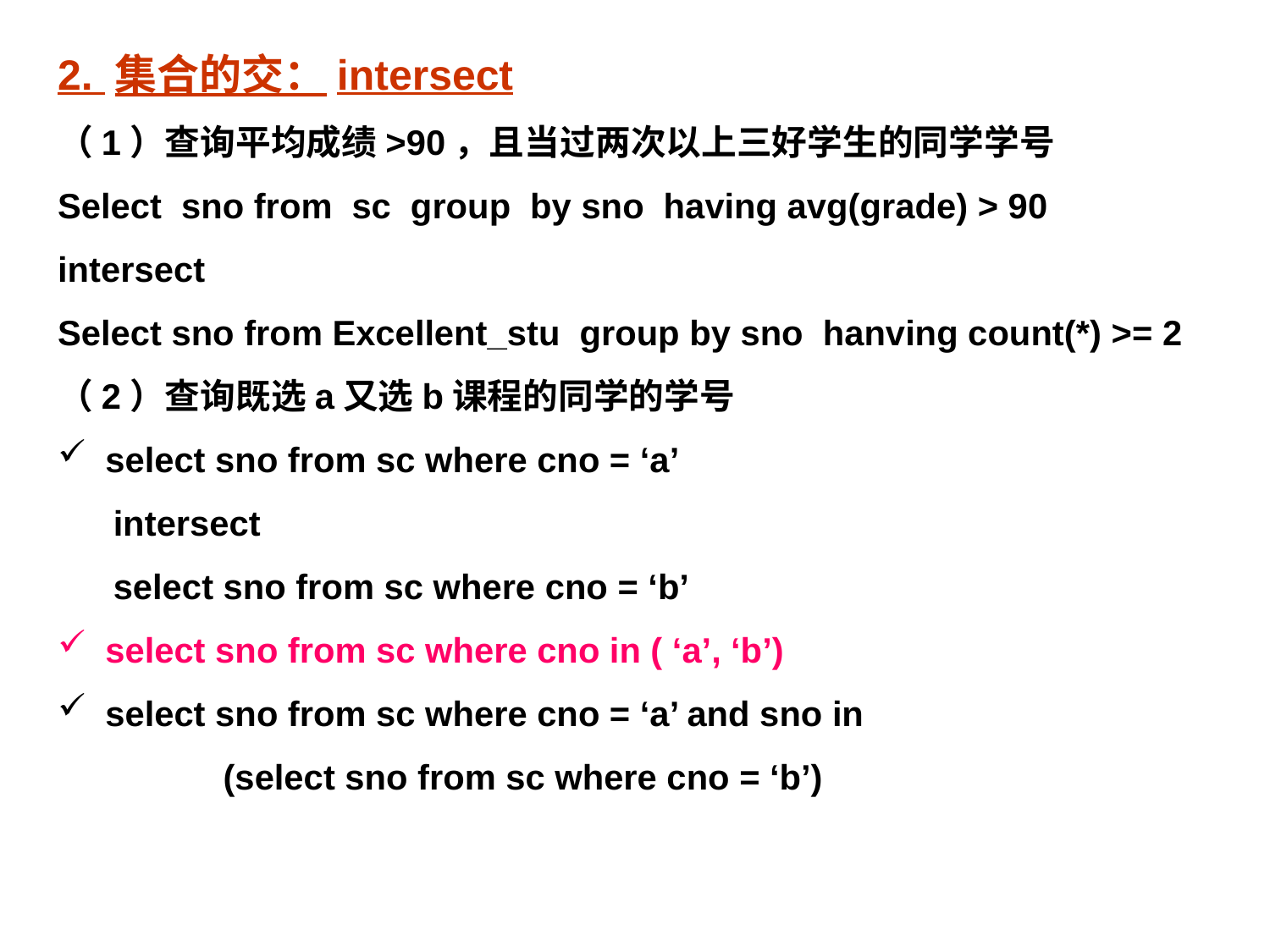

2. 集合的交：intersect
（1）查询平均成绩>90，且当过两次以上三好学生的同学学号
Select  sno from  sc  group  by sno  having avg(grade) > 90
intersect
Select sno from Excellent_stu  group by sno  hanving count(*) >= 2
（2）查询既选a又选b课程的同学的学号
select sno from sc where cno = ‘a’
intersect
select sno from sc where cno = ‘b’
select sno from sc where cno in ( ‘a’, ‘b’)
select sno from sc where cno = ‘a’ and sno in
                 (select sno from sc where cno = ‘b’)